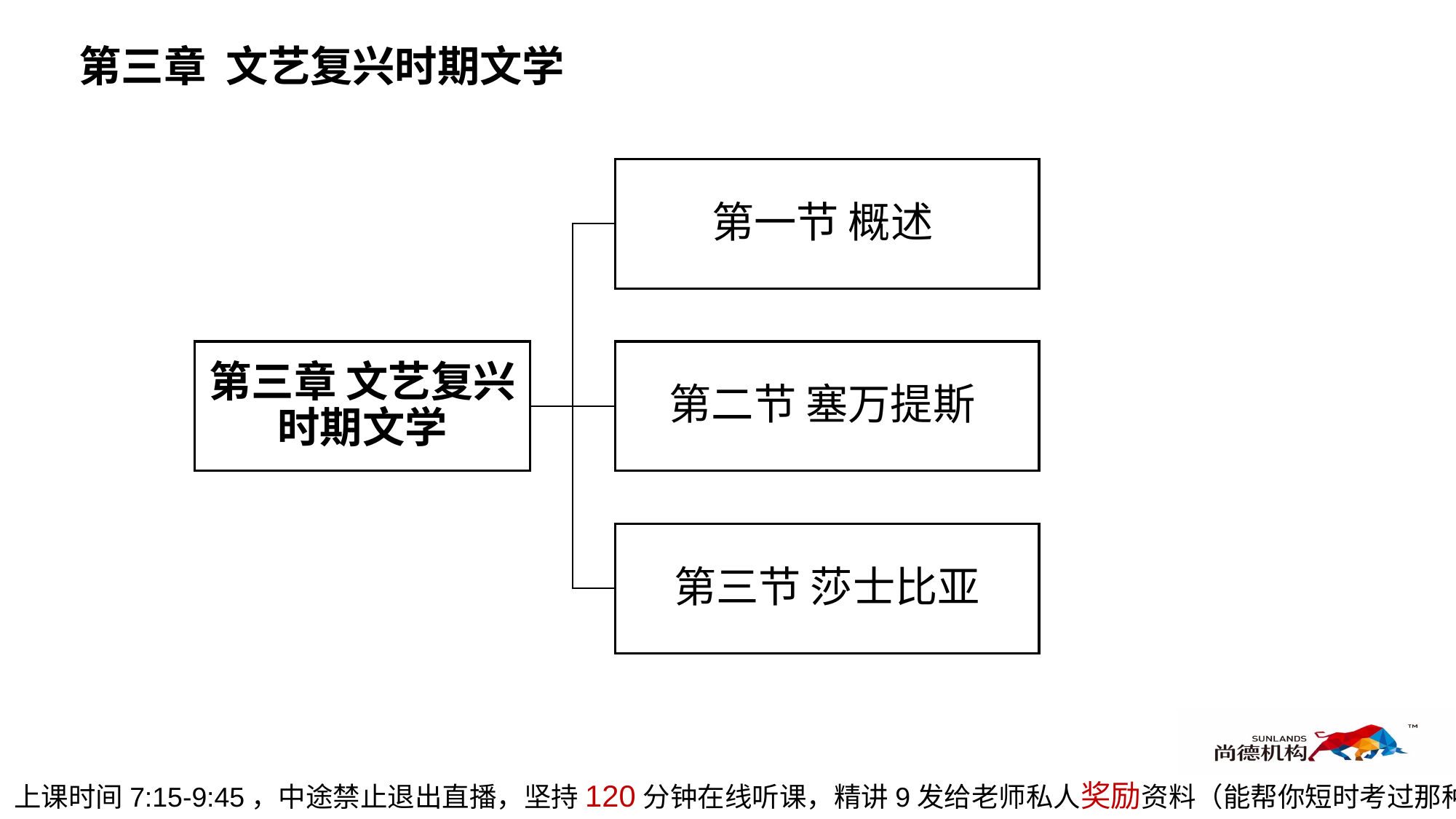

第三章  文艺复兴时期文学
第三章 文艺复兴时期文学
第一节 概述
第二节 塞万提斯
第三节 莎士比亚